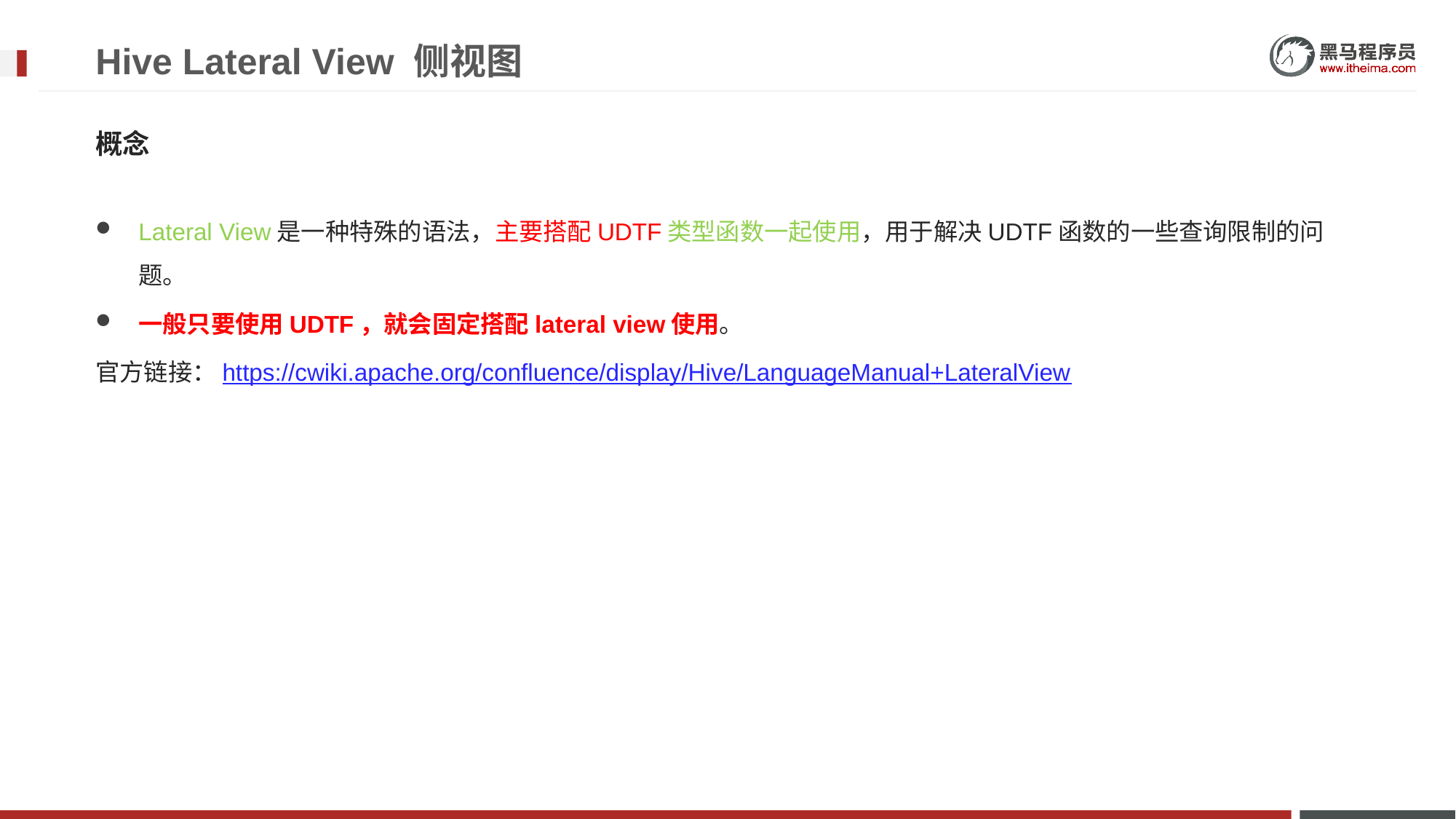

# Hive Lateral View 侧视图
概念
Lateral View是一种特殊的语法，主要搭配UDTF类型函数一起使用，用于解决UDTF函数的一些查询限制的问题。
一般只要使用UDTF，就会固定搭配lateral view使用。
官方链接：https://cwiki.apache.org/confluence/display/Hive/LanguageManual+LateralView